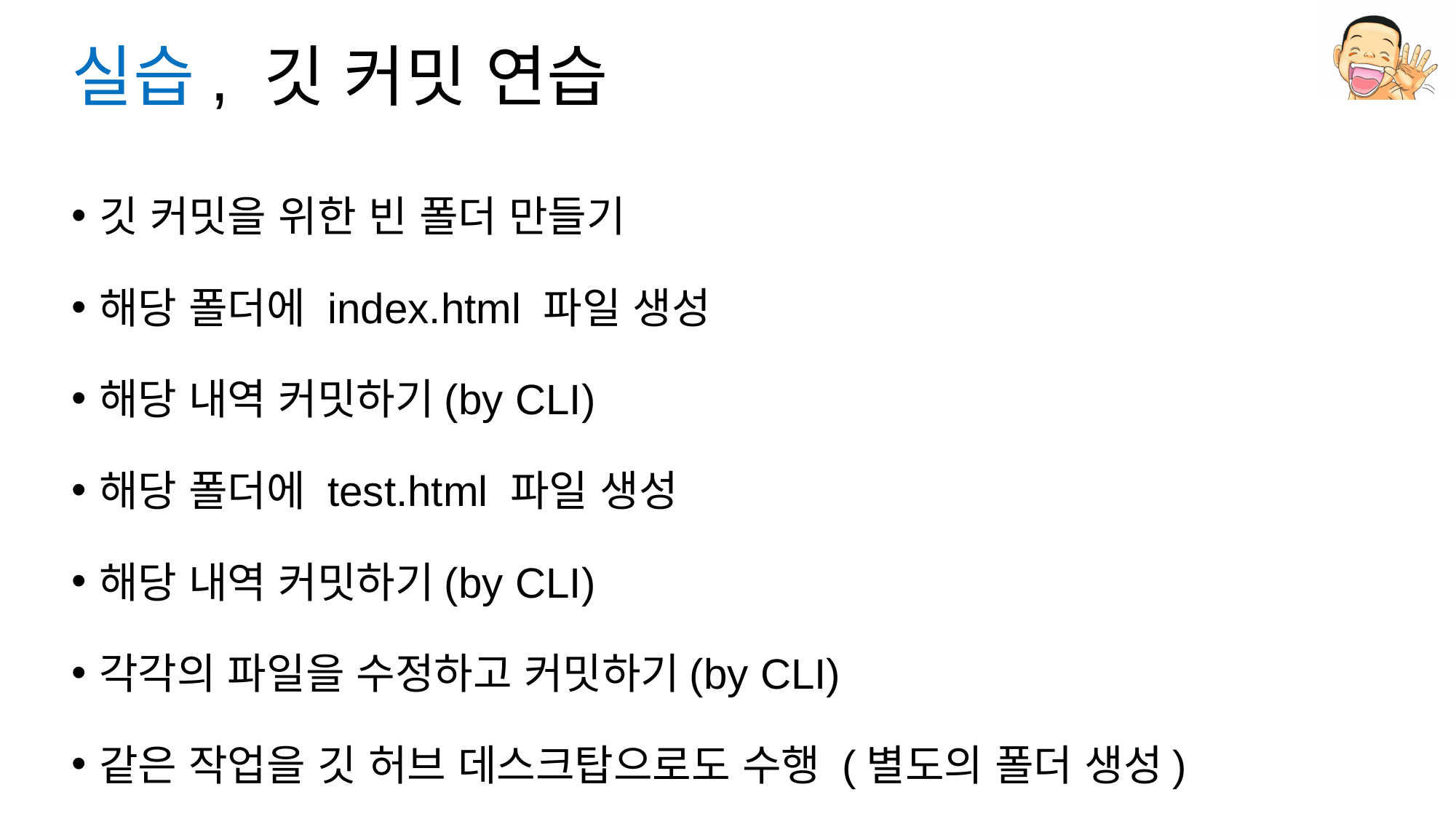

# 실습, 깃 커밋 연습
깃 커밋을 위한 빈 폴더 만들기
해당 폴더에 index.html 파일 생성
해당 내역 커밋하기(by CLI)
해당 폴더에 test.html 파일 생성
해당 내역 커밋하기(by CLI)
각각의 파일을 수정하고 커밋하기(by CLI)
같은 작업을 깃 허브 데스크탑으로도 수행 (별도의 폴더 생성)